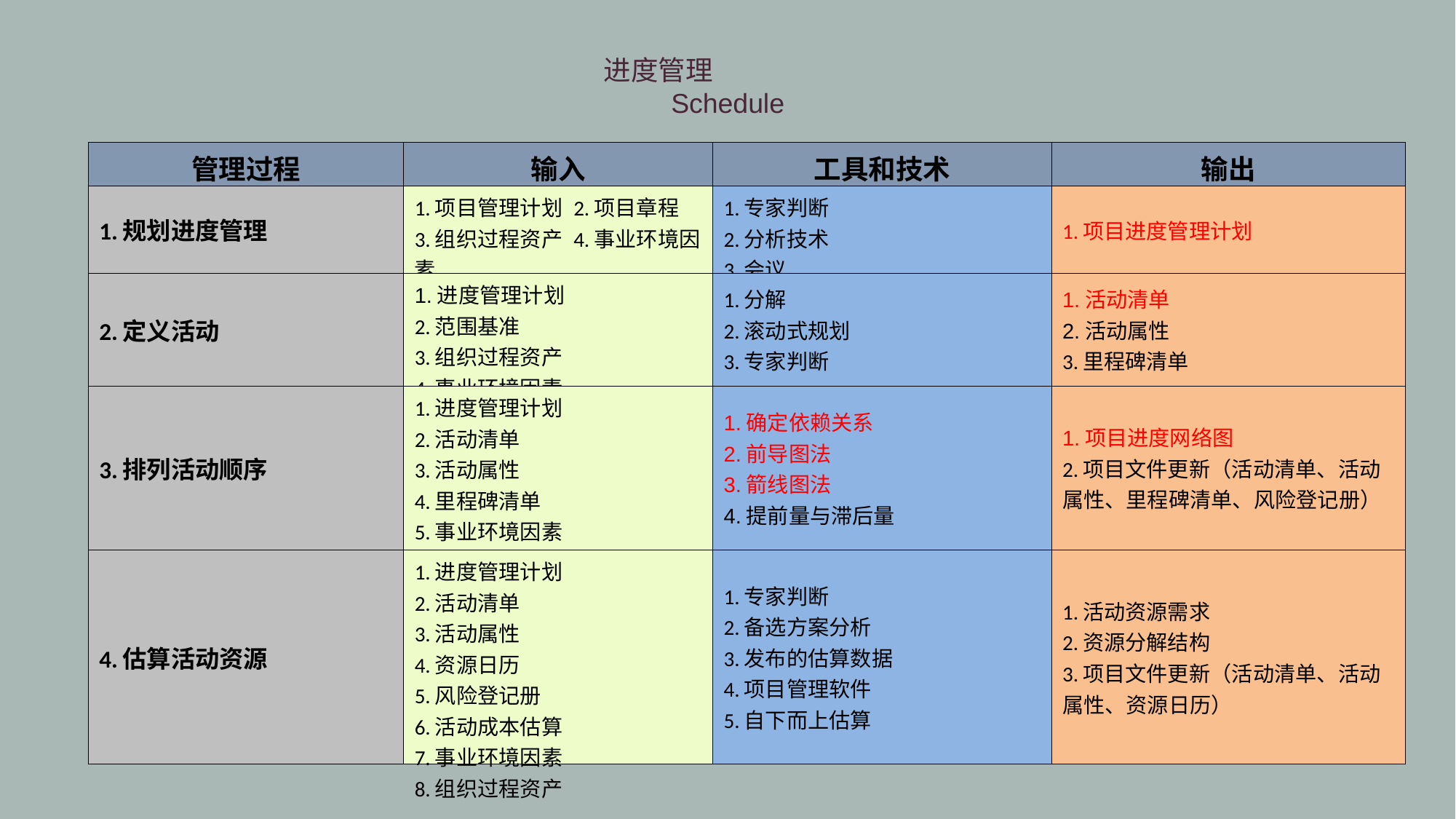

进度管理
Schedule
| 管理过程 | 输入 | 工具和技术 | 输出 |
| --- | --- | --- | --- |
| 1.规划进度管理 | 1.项目管理计划 2.项目章程 3.组织过程资产 4.事业环境因素 | 1.专家判断 2.分析技术 3.会议 | 1.项目进度管理计划 |
| 2.定义活动 | 1.进度管理计划 2.范围基准 3.组织过程资产 4.事业环境因素 | 1.分解 2.滚动式规划 3.专家判断 | 1.活动清单 2.活动属性 3.里程碑清单 |
| 3.排列活动顺序 | 1.进度管理计划 2.活动清单 3.活动属性 4.里程碑清单 5.事业环境因素 6.项目范围说明书 | 1.确定依赖关系 2.前导图法 3.箭线图法 4.提前量与滞后量 | 1.项目进度网络图 2.项目文件更新（活动清单、活动属性、里程碑清单、风险登记册） |
| 4.估算活动资源 | 1.进度管理计划 2.活动清单 3.活动属性 4.资源日历 5.风险登记册 6.活动成本估算 7.事业环境因素 8.组织过程资产 | 1.专家判断 2.备选方案分析 3.发布的估算数据 4.项目管理软件 5.自下而上估算 | 1.活动资源需求 2.资源分解结构 3.项目文件更新（活动清单、活动属性、资源日历） |